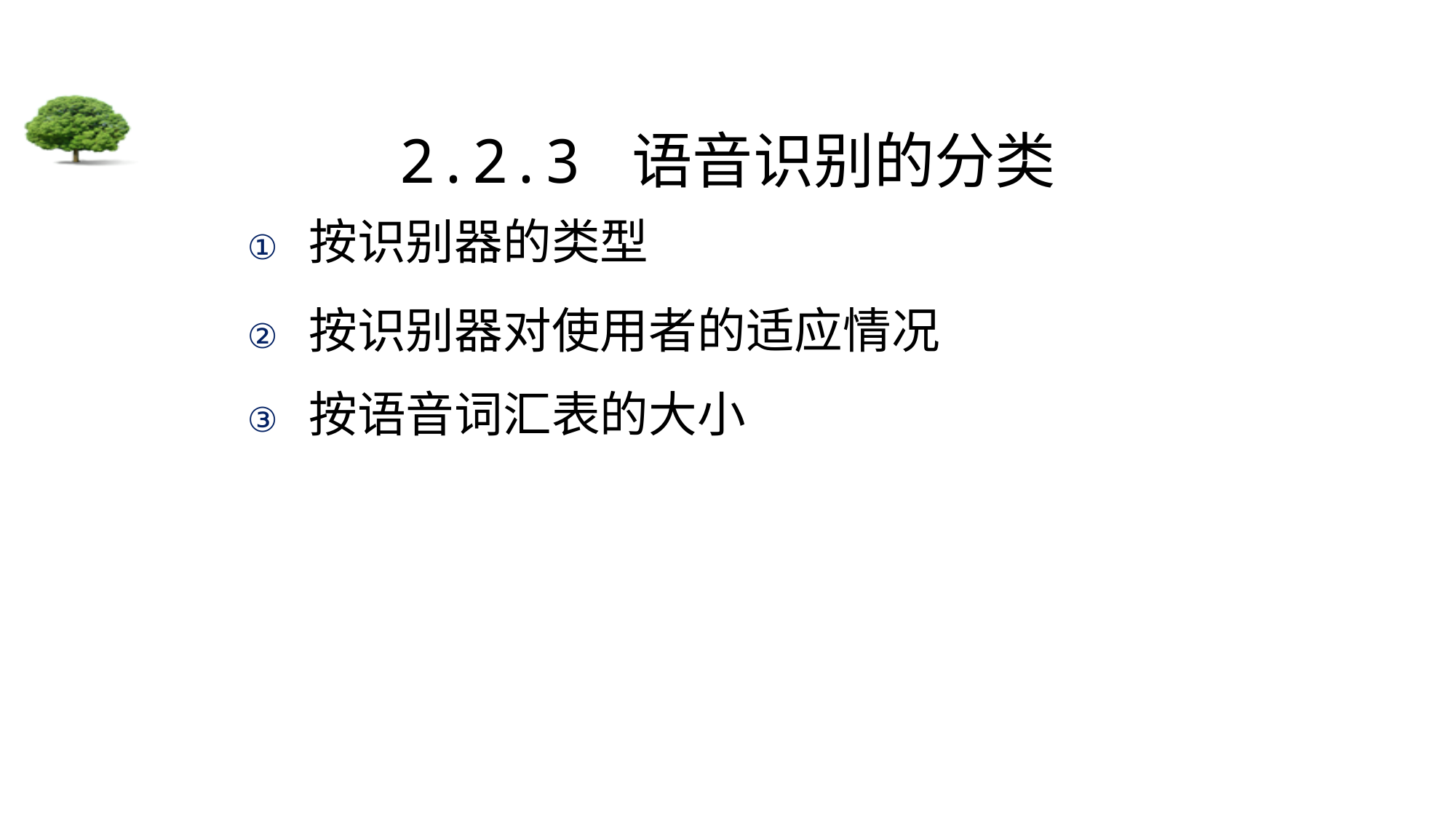

# 2.2.3 语音识别的分类
按识别器的类型

按识别器对使用者的适应情况

按语音词汇表的大小